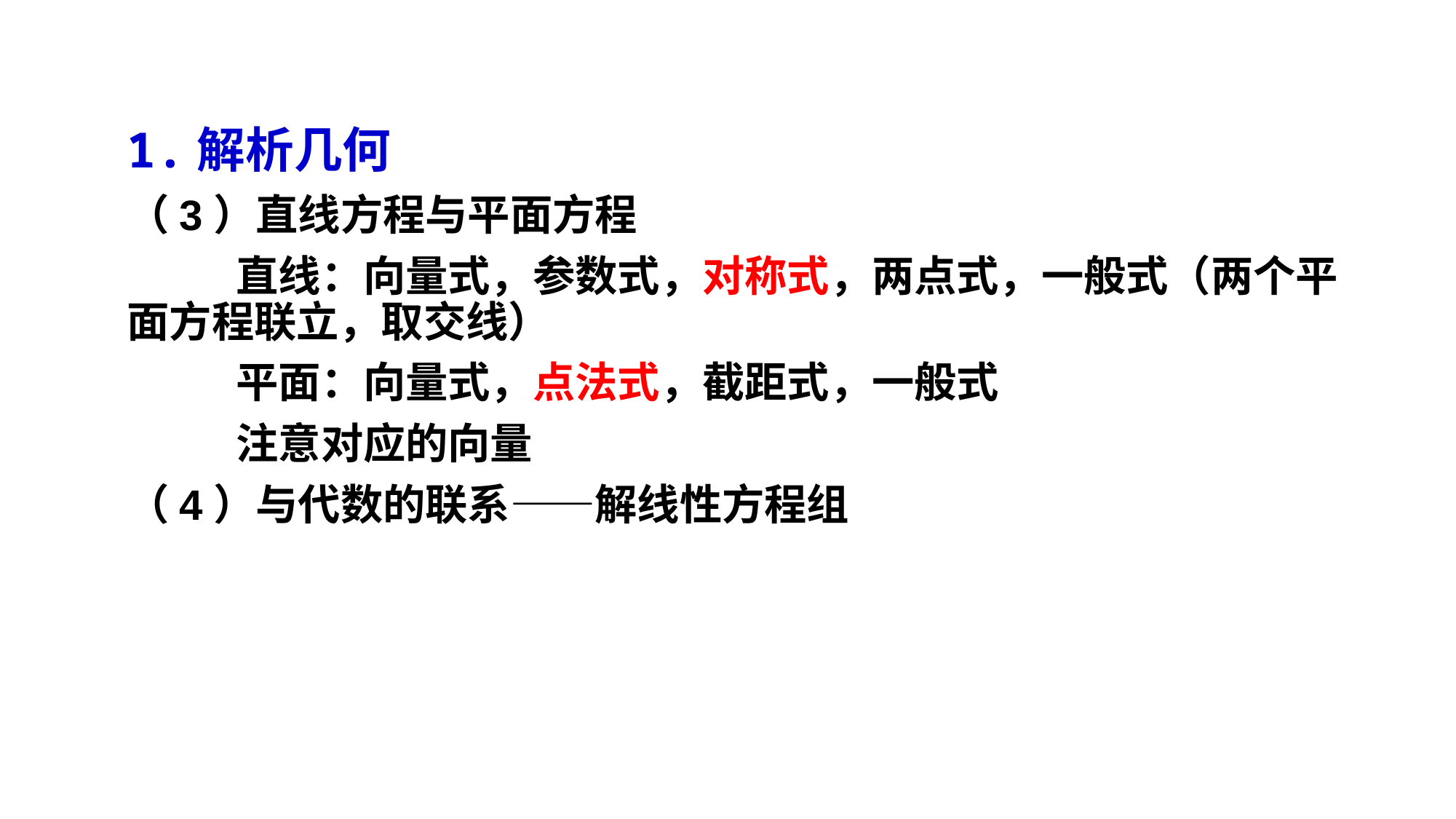

1.解析几何
（3）直线方程与平面方程
	直线：向量式，参数式，对称式，两点式，一般式（两个平面方程联立，取交线）
	平面：向量式，点法式，截距式，一般式
	注意对应的向量
（4）与代数的联系——解线性方程组